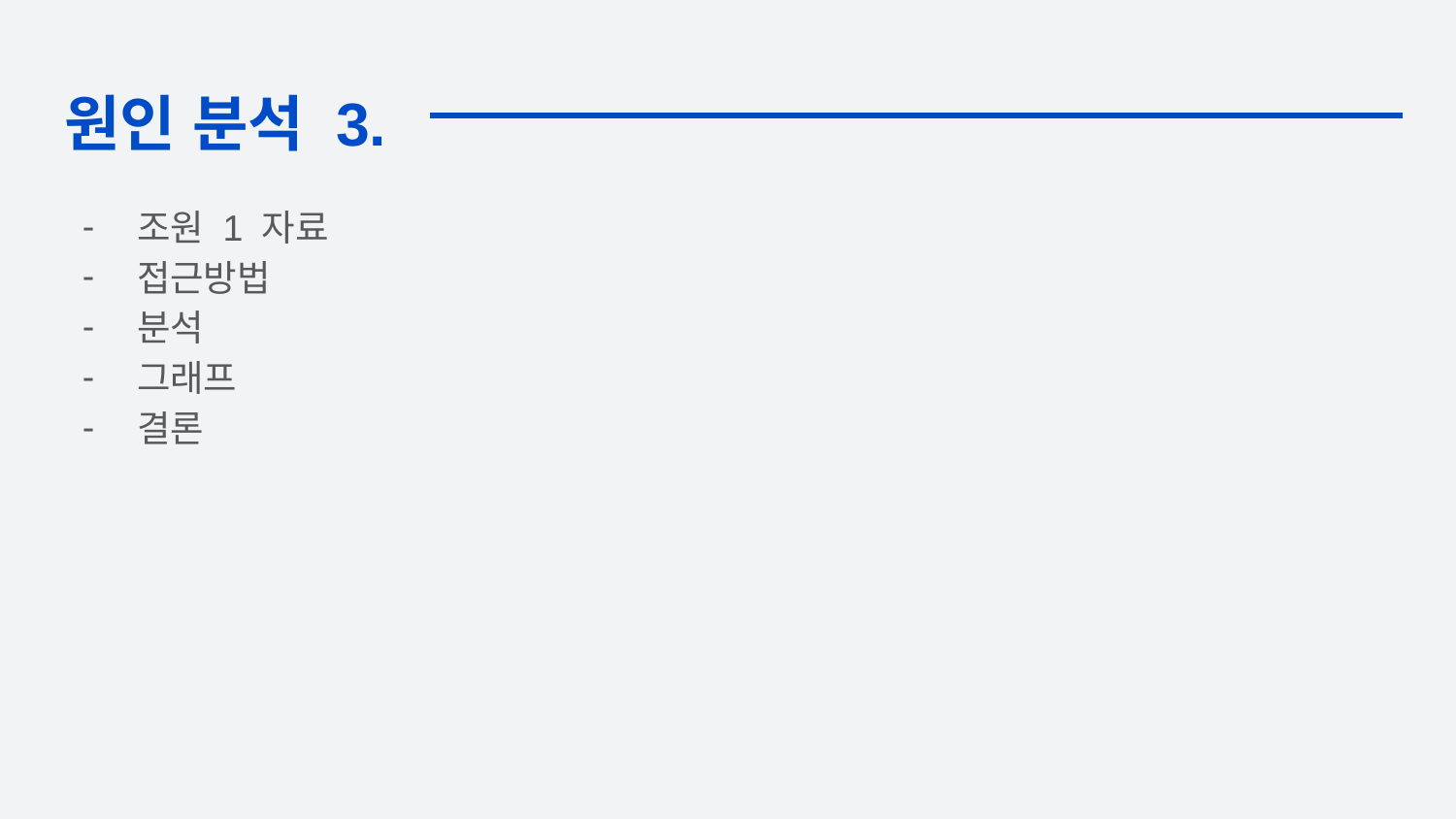

# 원인 분석 3.
조원 1 자료
접근방법
분석
그래프
결론